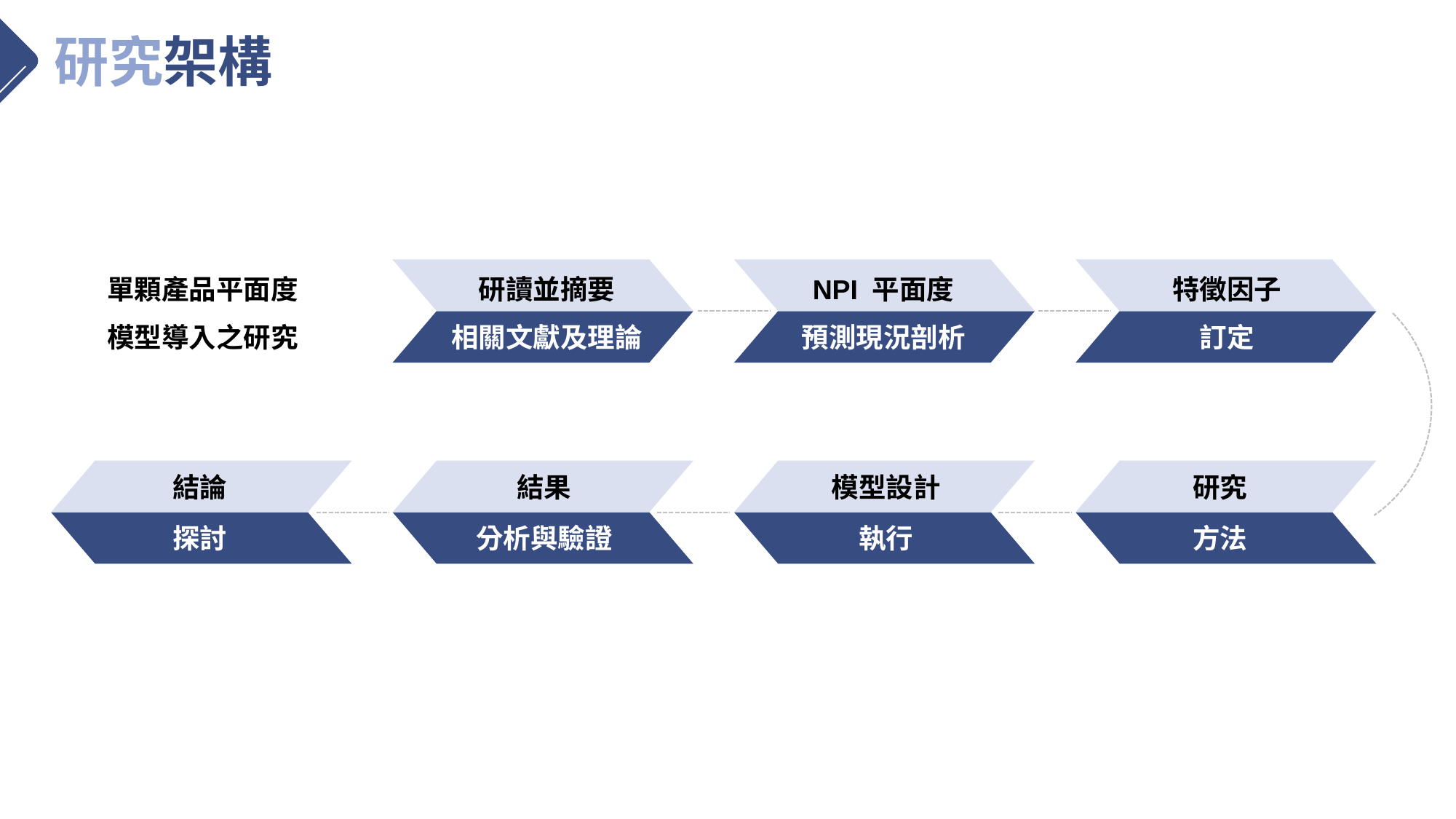

研究架構

單顆產品平面度
研讀並摘要
NPI 平面度
特徵因子

模型導入之研究
相關文獻及理論
預測現況剖析
訂定

結論
結果
模型設計
研究

探討
分析與驗證
執行
方法